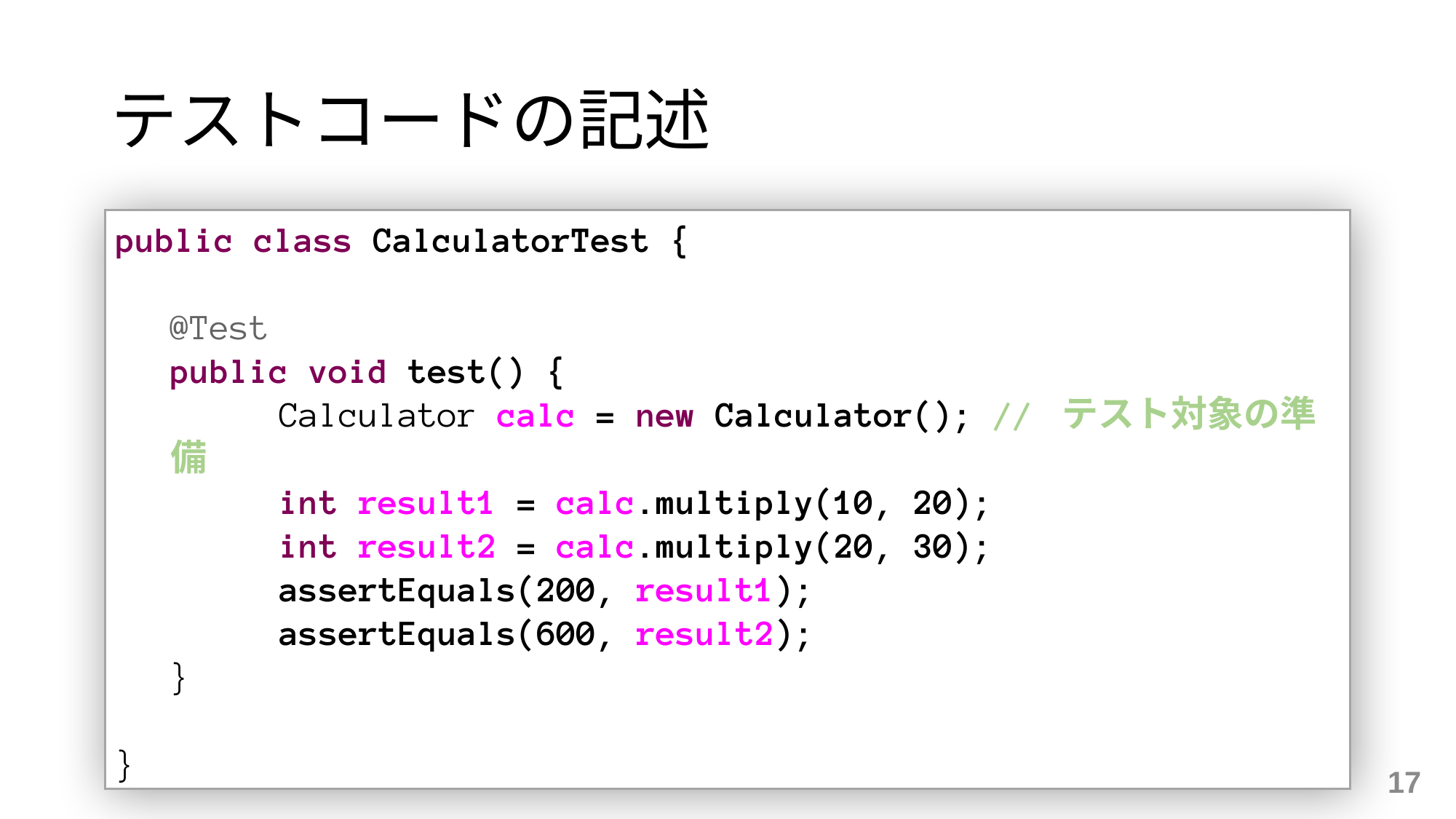

# テストコードの記述
public class CalculatorTest {

@Test
public void test() {
	Calculator calc = new Calculator(); // テスト対象の準備
	int result1 = calc.multiply(10, 20);
	int result2 = calc.multiply(20, 30);
	assertEquals(200, result1);
	assertEquals(600, result2);
}

}
17